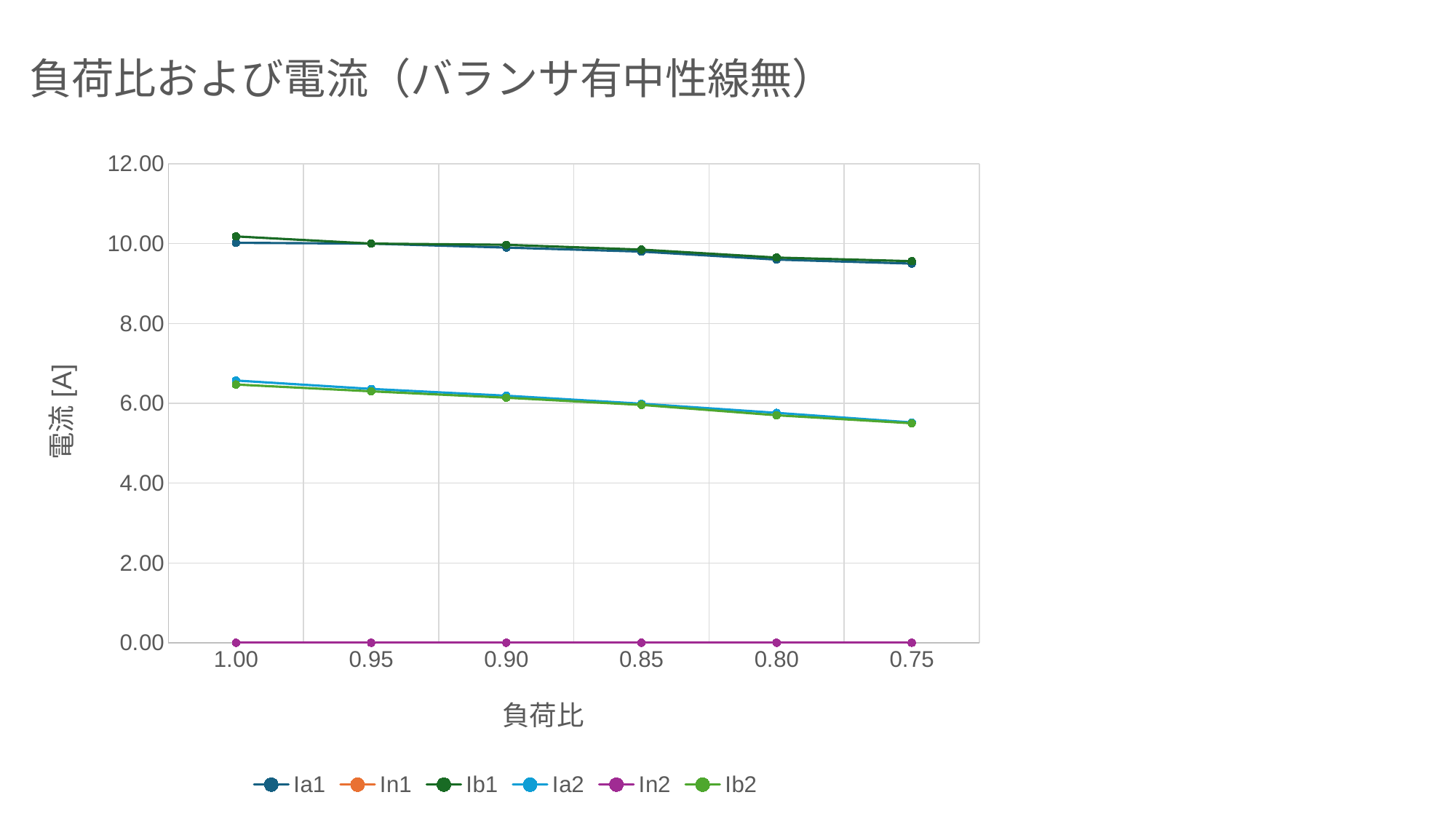

負荷比および電流（バランサ有中性線無）

### Chart

| Category | Ia1 | In1 | Ib1 | Ia2 | In2 | Ib2 |
|---|---|---|---|---|---|---|
| 1 | 10.02 | 0.0 | 10.18 | 6.57 | 0.0 | 6.47 |
| 0.95 | 10.0 | 0.0 | 10.0 | 6.36 | 0.0 | 6.3 |
| 0.89999999999999991 | 9.9 | 0.0 | 9.97 | 6.19 | 0.0 | 6.14 |
| 0.84999999999999987 | 9.8 | 0.0 | 9.85 | 5.99 | 0.0 | 5.96 |
| 0.79999999999999982 | 9.6 | 0.0 | 9.65 | 5.76 | 0.0 | 5.7 |
| 0.74999999999999978 | 9.5 | 0.0 | 9.56 | 5.52 | 0.0 | 5.5 |